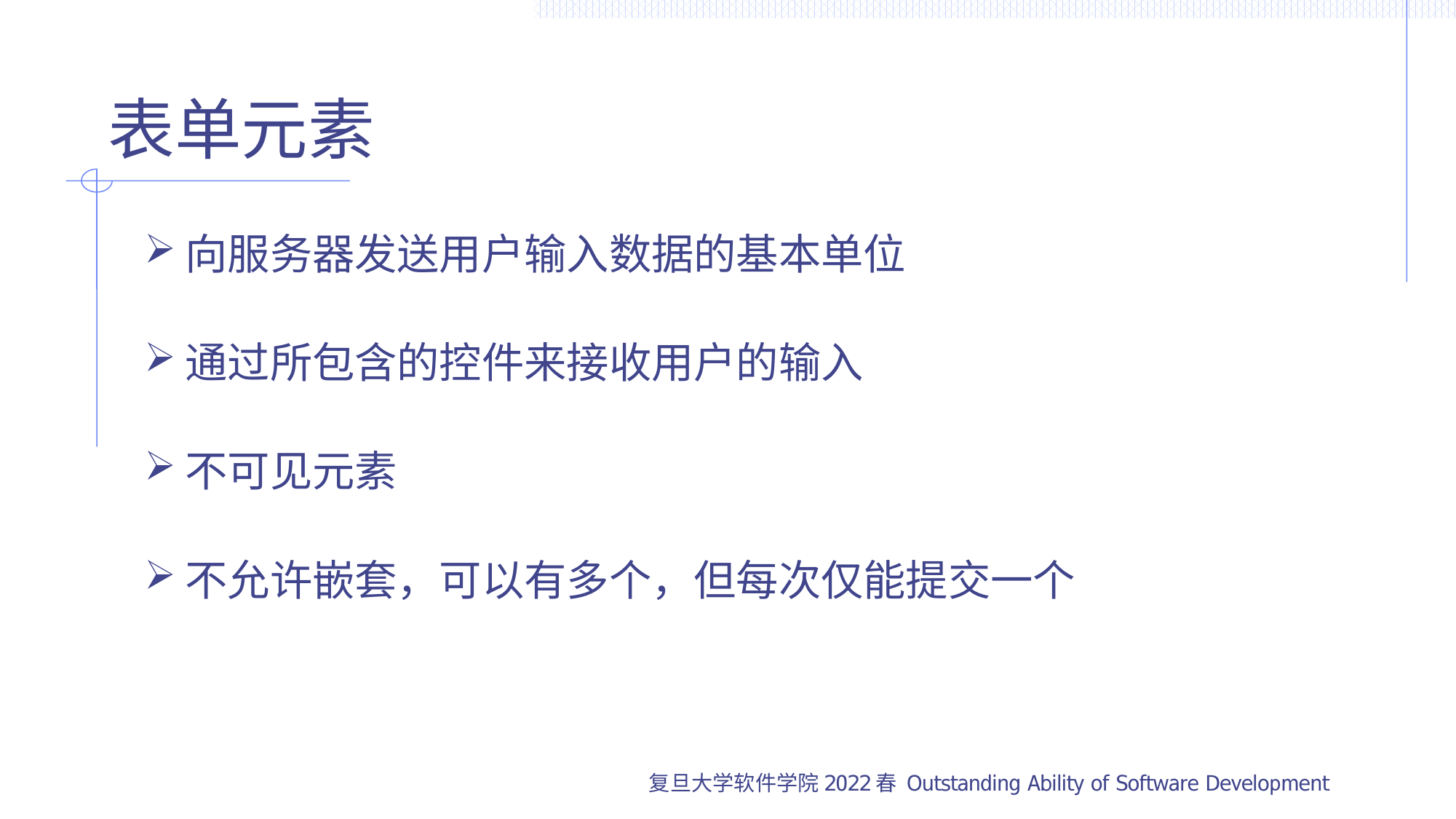

# 表单元素
向服务器发送用户输入数据的基本单位

通过所包含的控件来接收用户的输入

不可见元素

不允许嵌套，可以有多个，但每次仅能提交一个